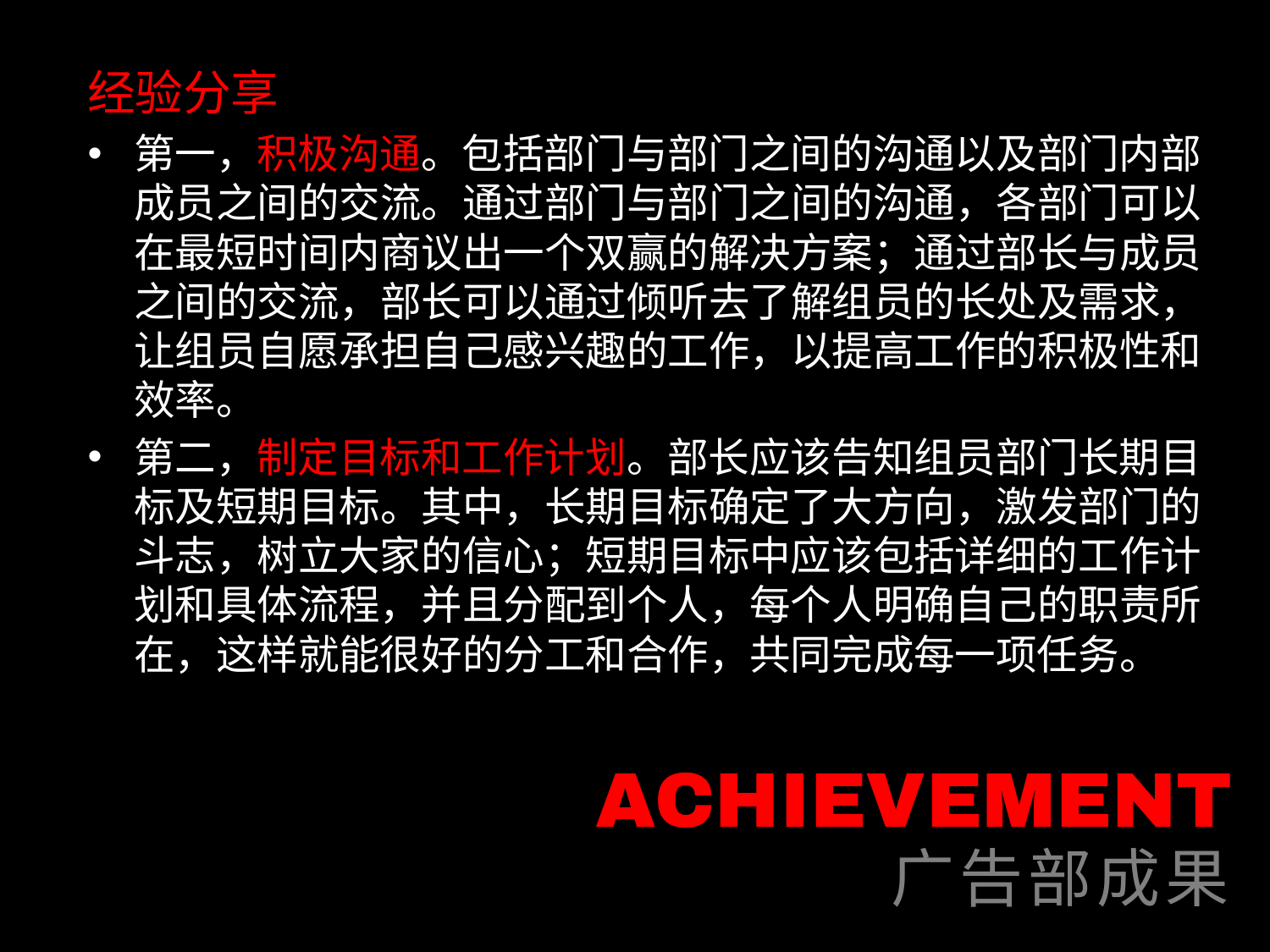

经验分享
第一，积极沟通。包括部门与部门之间的沟通以及部门内部成员之间的交流。通过部门与部门之间的沟通，各部门可以在最短时间内商议出一个双赢的解决方案；通过部长与成员之间的交流，部长可以通过倾听去了解组员的长处及需求，让组员自愿承担自己感兴趣的工作，以提高工作的积极性和效率。
第二，制定目标和工作计划。部长应该告知组员部门长期目标及短期目标。其中，长期目标确定了大方向，激发部门的斗志，树立大家的信心；短期目标中应该包括详细的工作计划和具体流程，并且分配到个人，每个人明确自己的职责所在，这样就能很好的分工和合作，共同完成每一项任务。

ACHIEVEMENT
广告部成果